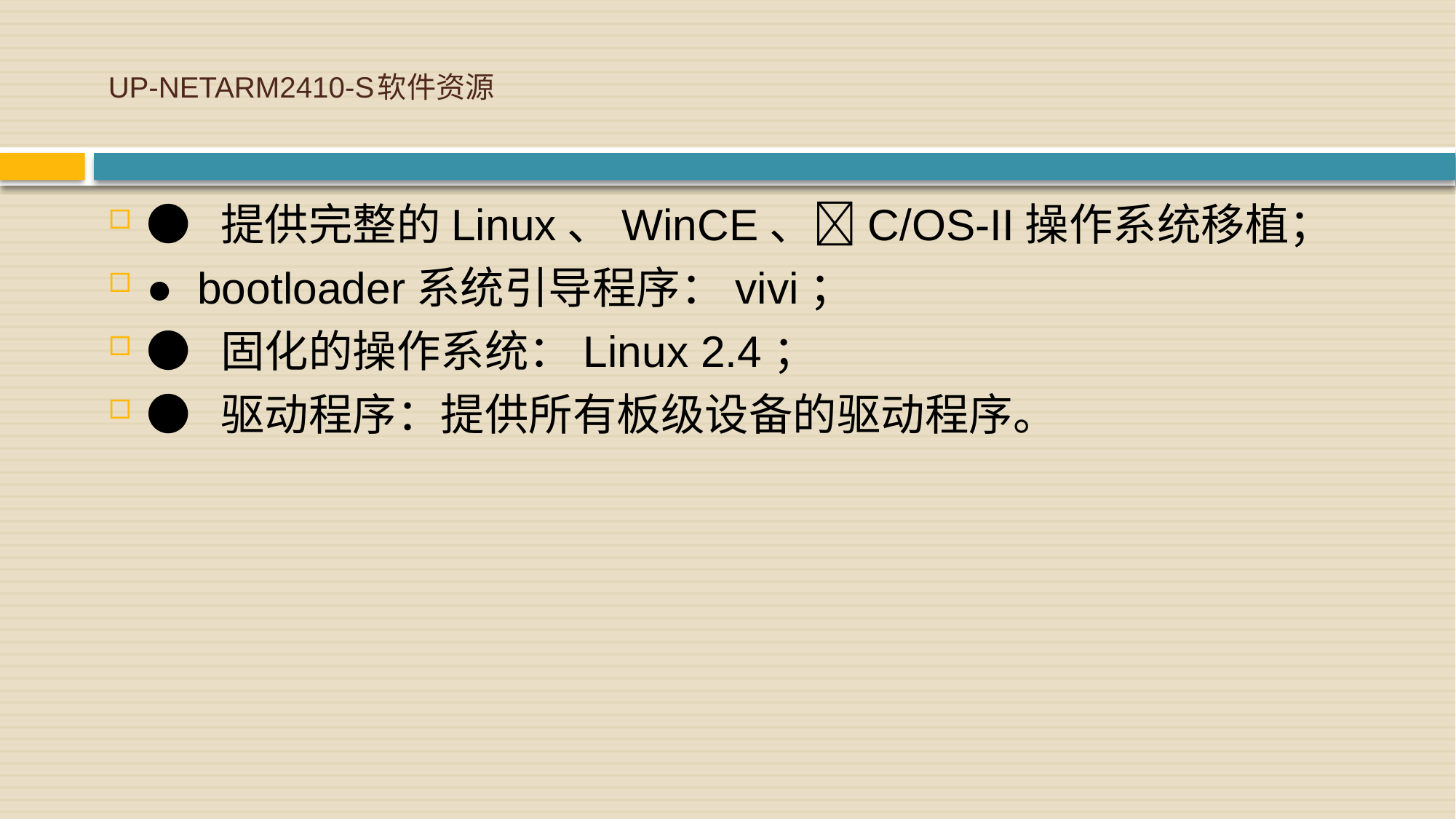

# UP-NETARM2410-S软件资源
●  提供完整的Linux、WinCE、μC/OS-II操作系统移植；
●  bootloader系统引导程序：vivi；
●  固化的操作系统：Linux 2.4；
●  驱动程序：提供所有板级设备的驱动程序。